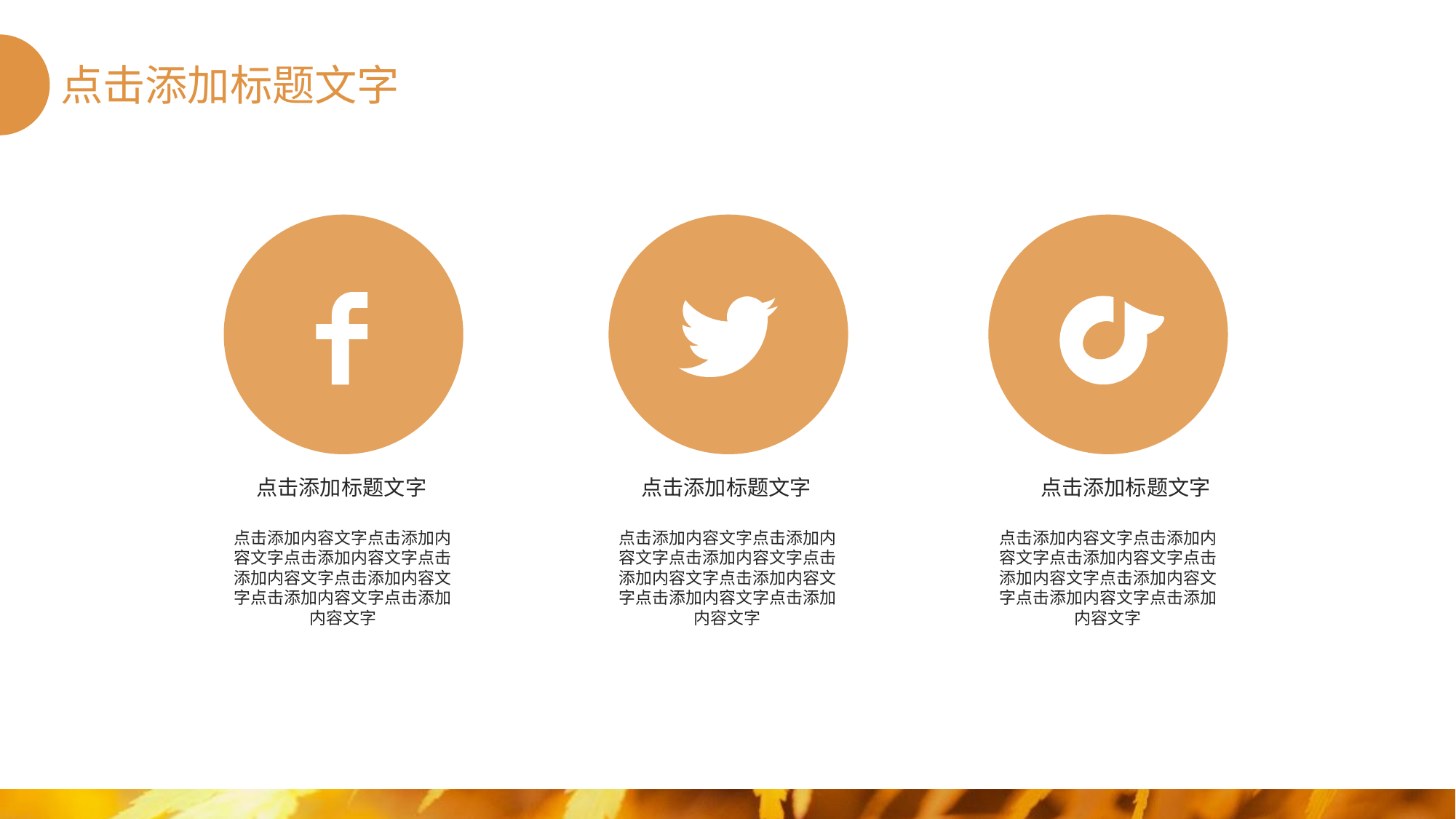

点击添加标题文字

点击添加标题文字
点击添加标题文字
点击添加标题文字
点击添加内容文字点击添加内容文字点击添加内容文字点击添加内容文字点击添加内容文字点击添加内容文字点击添加内容文字
点击添加内容文字点击添加内容文字点击添加内容文字点击添加内容文字点击添加内容文字点击添加内容文字点击添加内容文字
点击添加内容文字点击添加内容文字点击添加内容文字点击添加内容文字点击添加内容文字点击添加内容文字点击添加内容文字